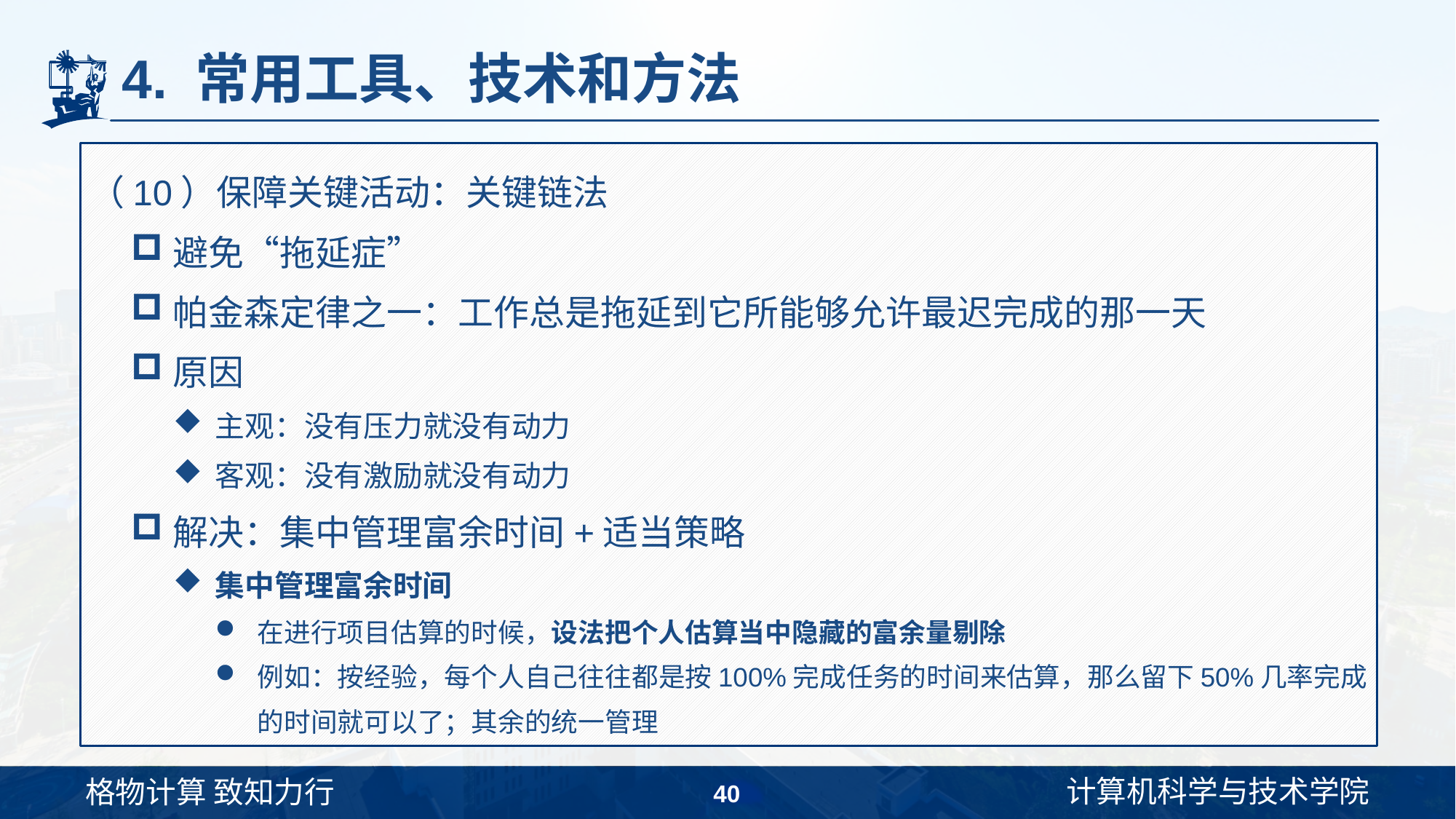

# 4. 常用工具、技术和方法
（10）保障关键活动：关键链法
避免“拖延症”
帕金森定律之一：工作总是拖延到它所能够允许最迟完成的那一天
原因
主观：没有压力就没有动力
客观：没有激励就没有动力
解决：集中管理富余时间+适当策略
集中管理富余时间
在进行项目估算的时候，设法把个人估算当中隐藏的富余量剔除
例如：按经验，每个人自己往往都是按100%完成任务的时间来估算，那么留下50%几率完成的时间就可以了；其余的统一管理

40